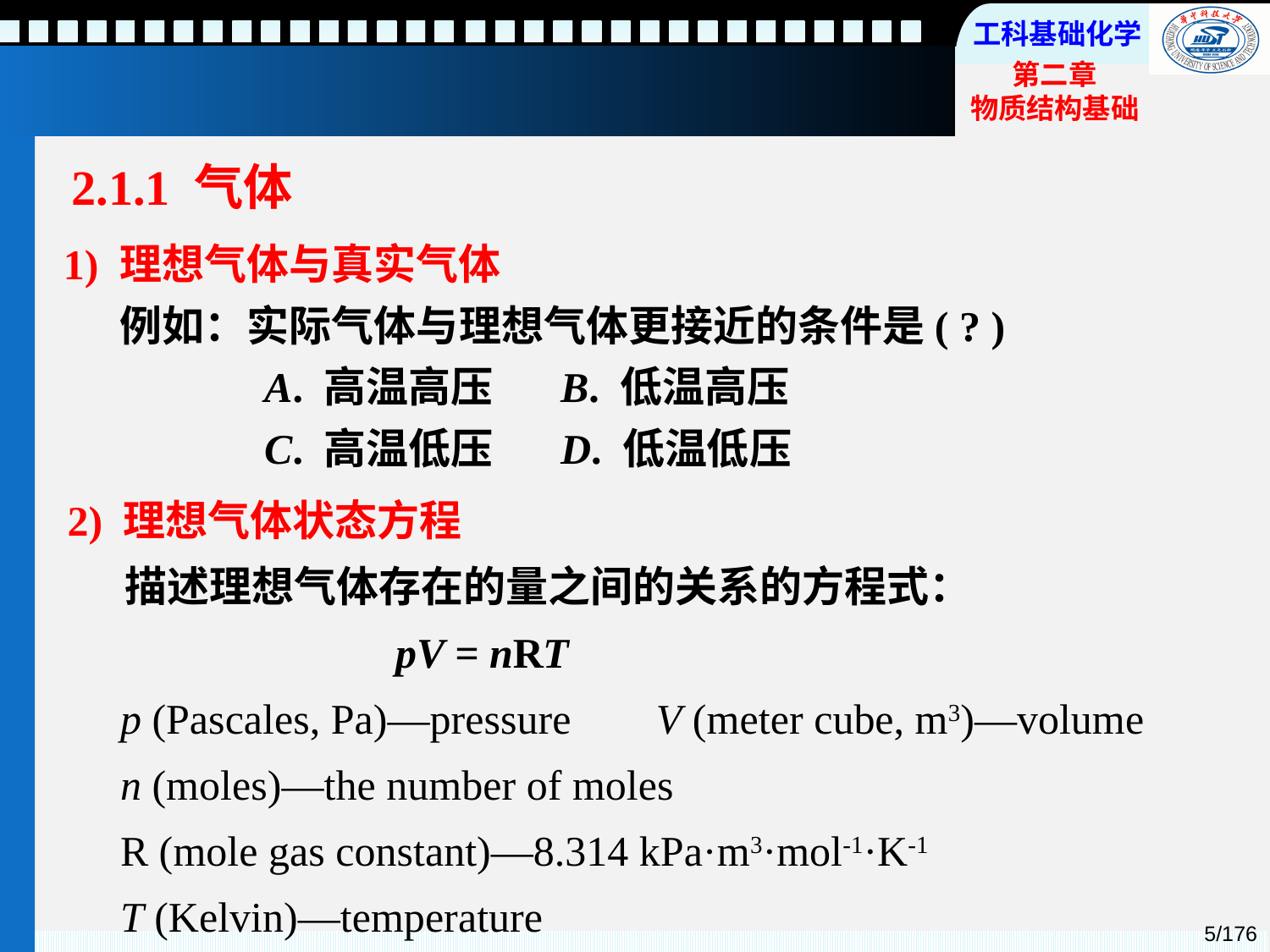

# 2.1  物质的状态
2.1.1 气体
 1) 理想气体与真实气体
      例如：实际气体与理想气体更接近的条件是( ? )
                    A. 高温高压      B. 低温高压
                    C. 高温低压      D. 低温低压
2) 理想气体状态方程
     描述理想气体存在的量之间的关系的方程式：
                               pV = nRT
     p (Pascales, Pa)—pressure        V (meter cube, m3)—volume
     n (moles)—the number of moles
     R (mole gas constant)—8.314 kPa·m3·mol-1·K-1
     T (Kelvin)—temperature